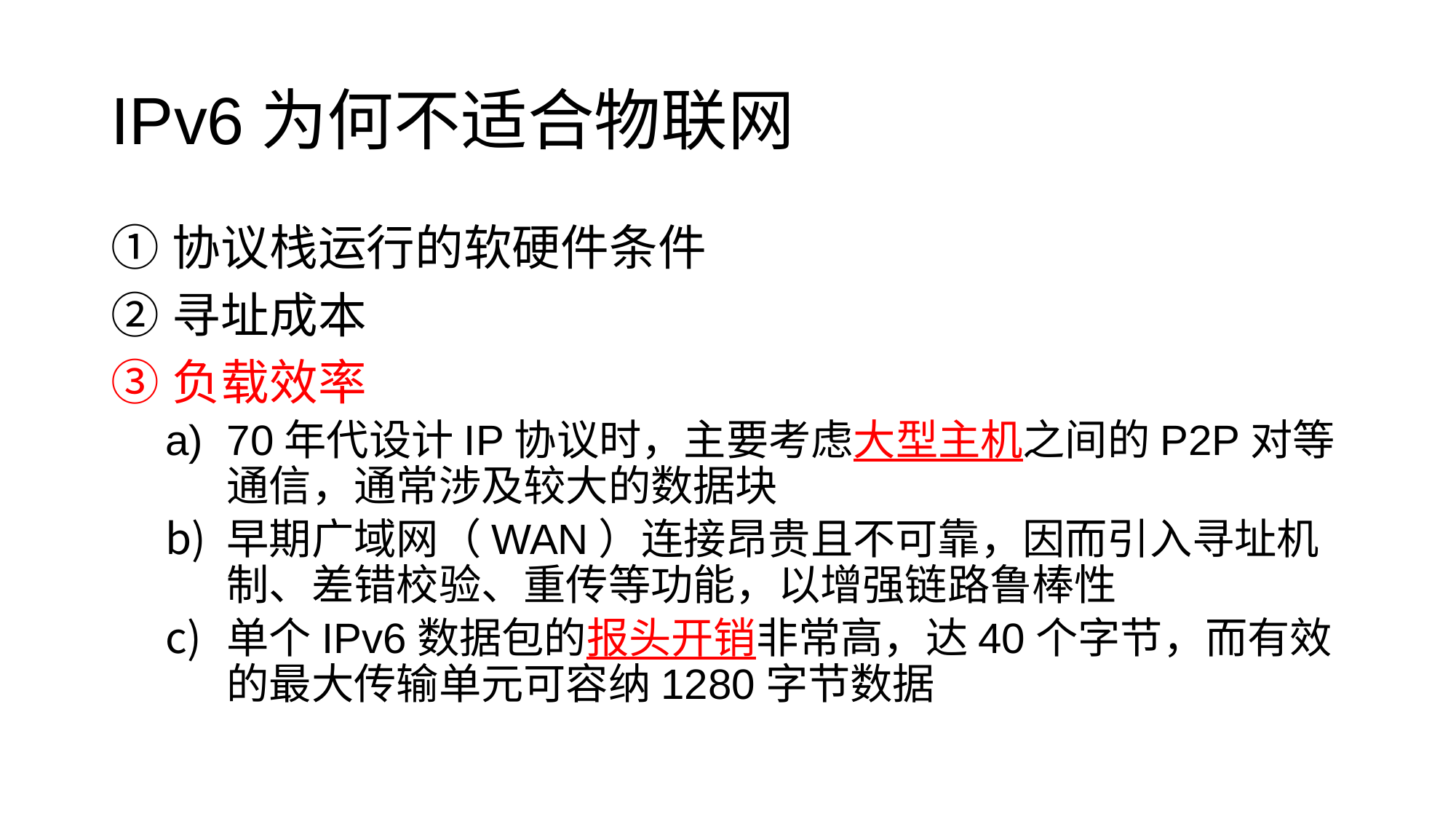

# IPv6为何不适合物联网
协议栈运行的软硬件条件
寻址成本
负载效率
70年代设计IP协议时，主要考虑大型主机之间的P2P对等通信，通常涉及较大的数据块
早期广域网（WAN）连接昂贵且不可靠，因而引入寻址机制、差错校验、重传等功能，以增强链路鲁棒性
单个IPv6数据包的报头开销非常高，达40个字节，而有效的最大传输单元可容纳1280字节数据